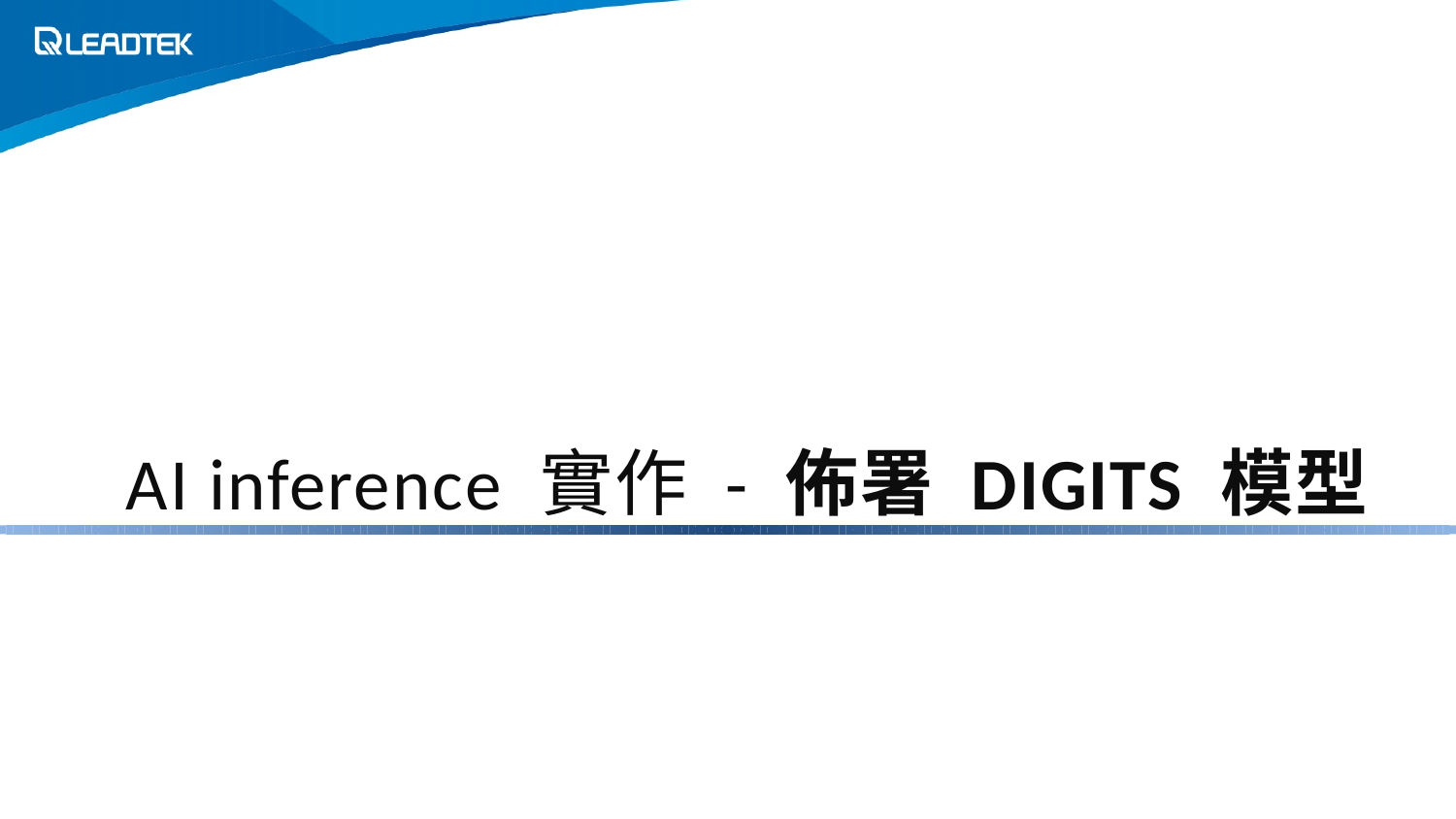

AI inference 實作 - 佈署 Digits 模型